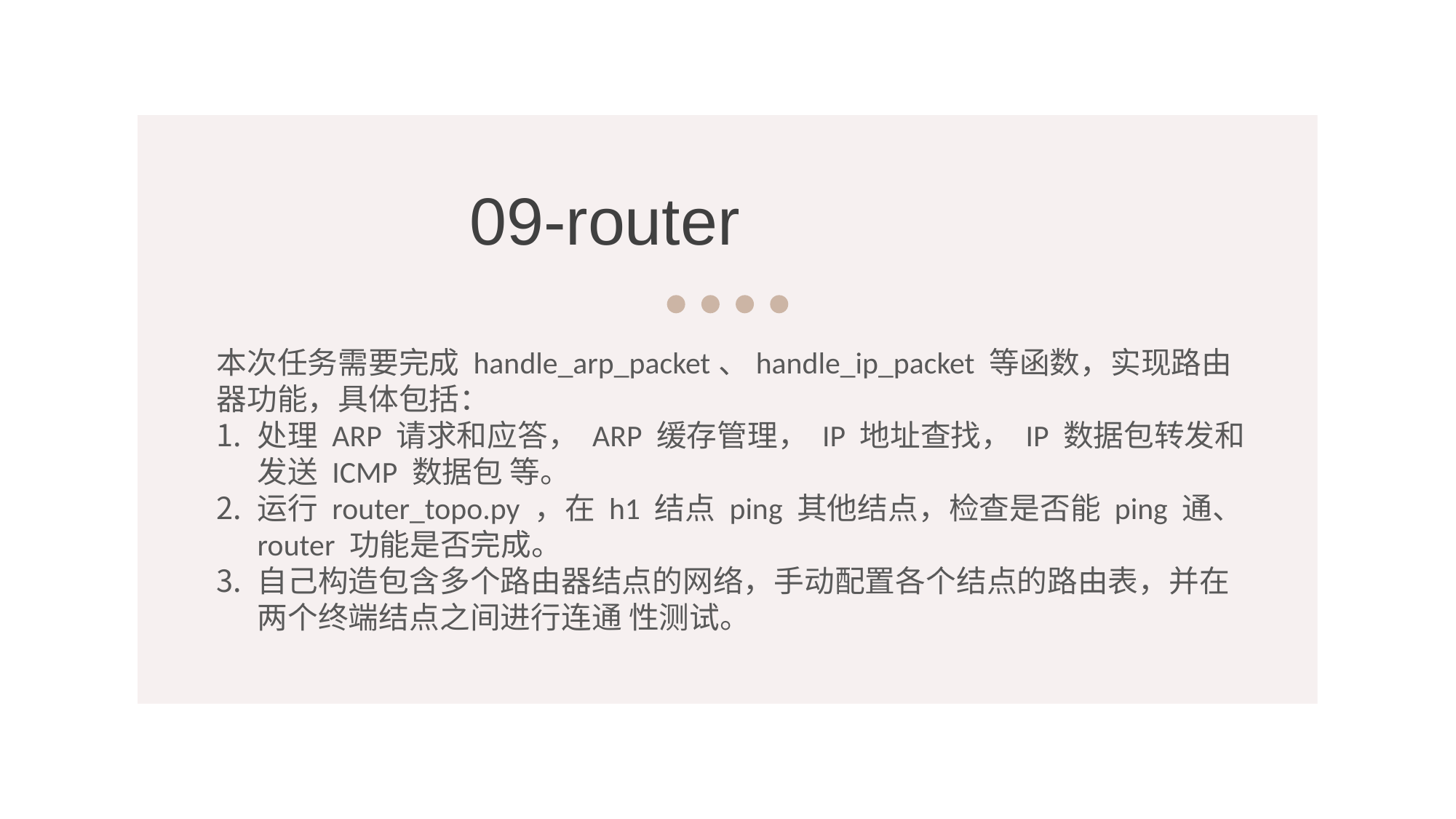

09-router

本次任务需要完成 handle_arp_packet、handle_ip_packet 等函数，实现路由器功能，具体包括：
处理 ARP 请求和应答， ARP 缓存管理， IP 地址查找， IP 数据包转发和发送 ICMP 数据包 等。
运行 router_topo.py ，在 h1 结点 ping 其他结点，检查是否能 ping 通、 router 功能是否完成。
自己构造包含多个路由器结点的网络，手动配置各个结点的路由表，并在两个终端结点之间进行连通 性测试。